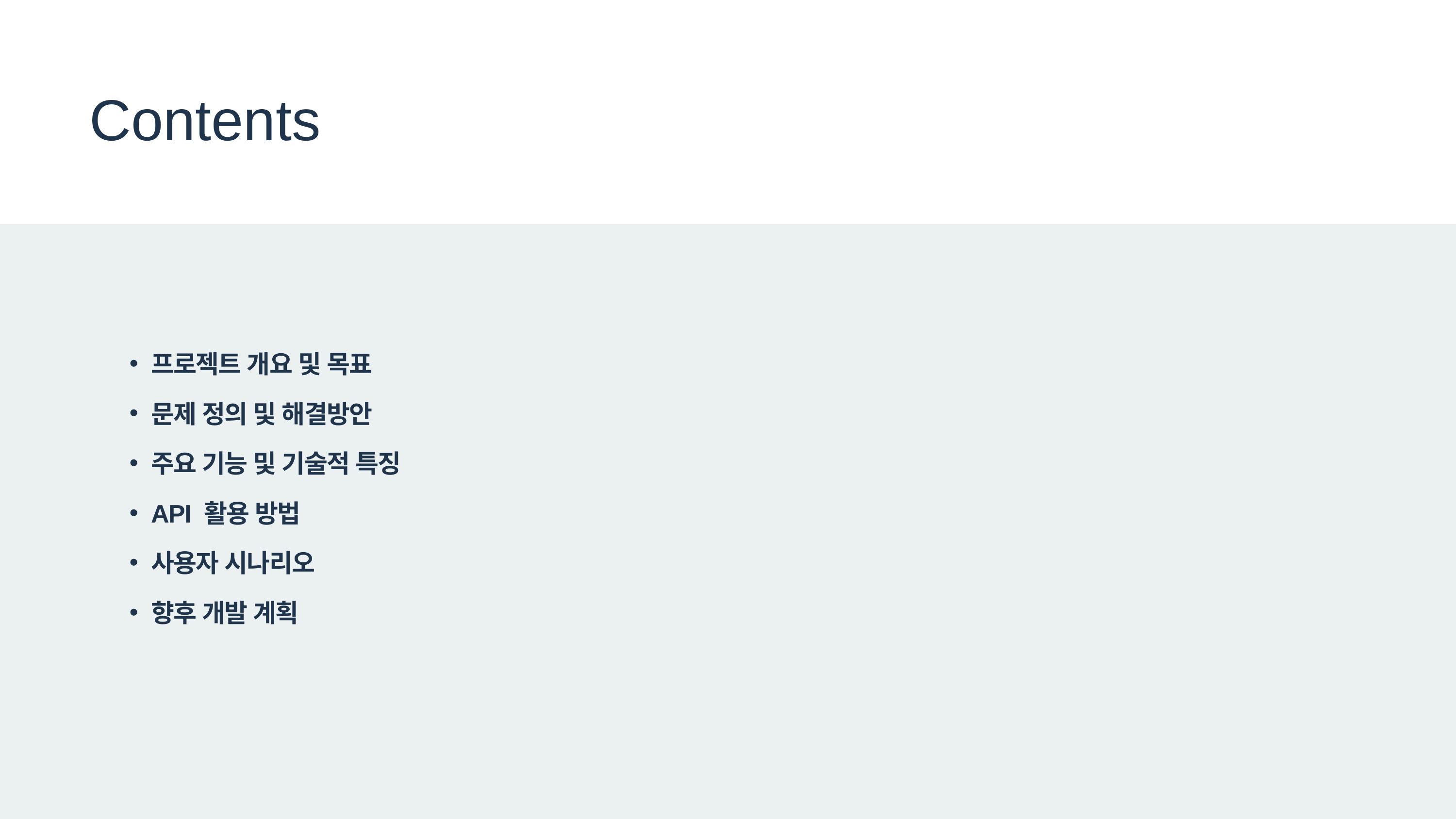

Contents

프로젝트 개요 및 목표
문제 정의 및 해결방안
주요 기능 및 기술적 특징
API 활용 방법
사용자 시나리오
향후 개발 계획